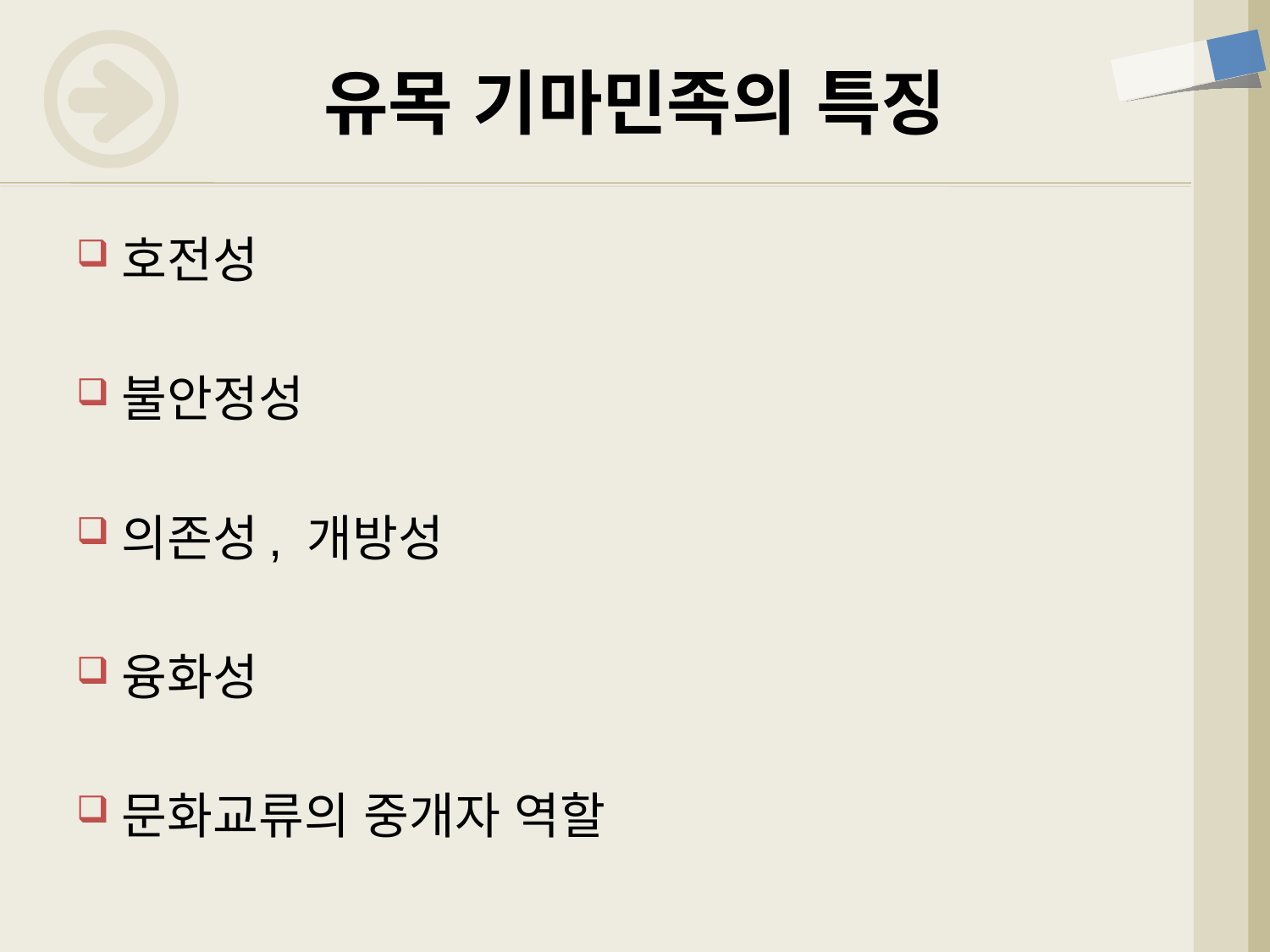

# 유목 기마민족의 특징
호전성

불안정성

의존성, 개방성

융화성

문화교류의 중개자 역할